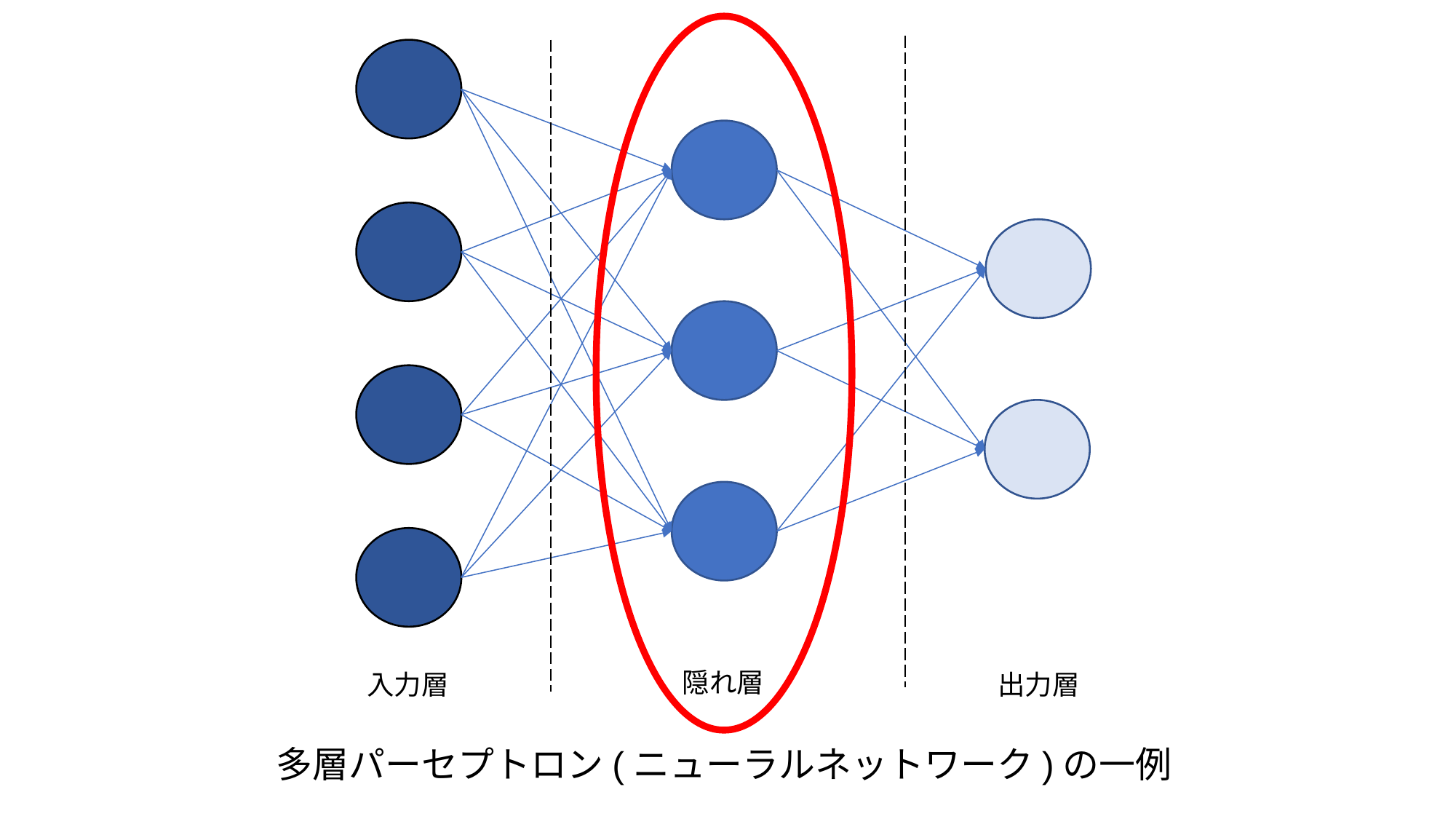

隠れ層
入力層
出力層
多層パーセプトロン(ニューラルネットワーク)の一例